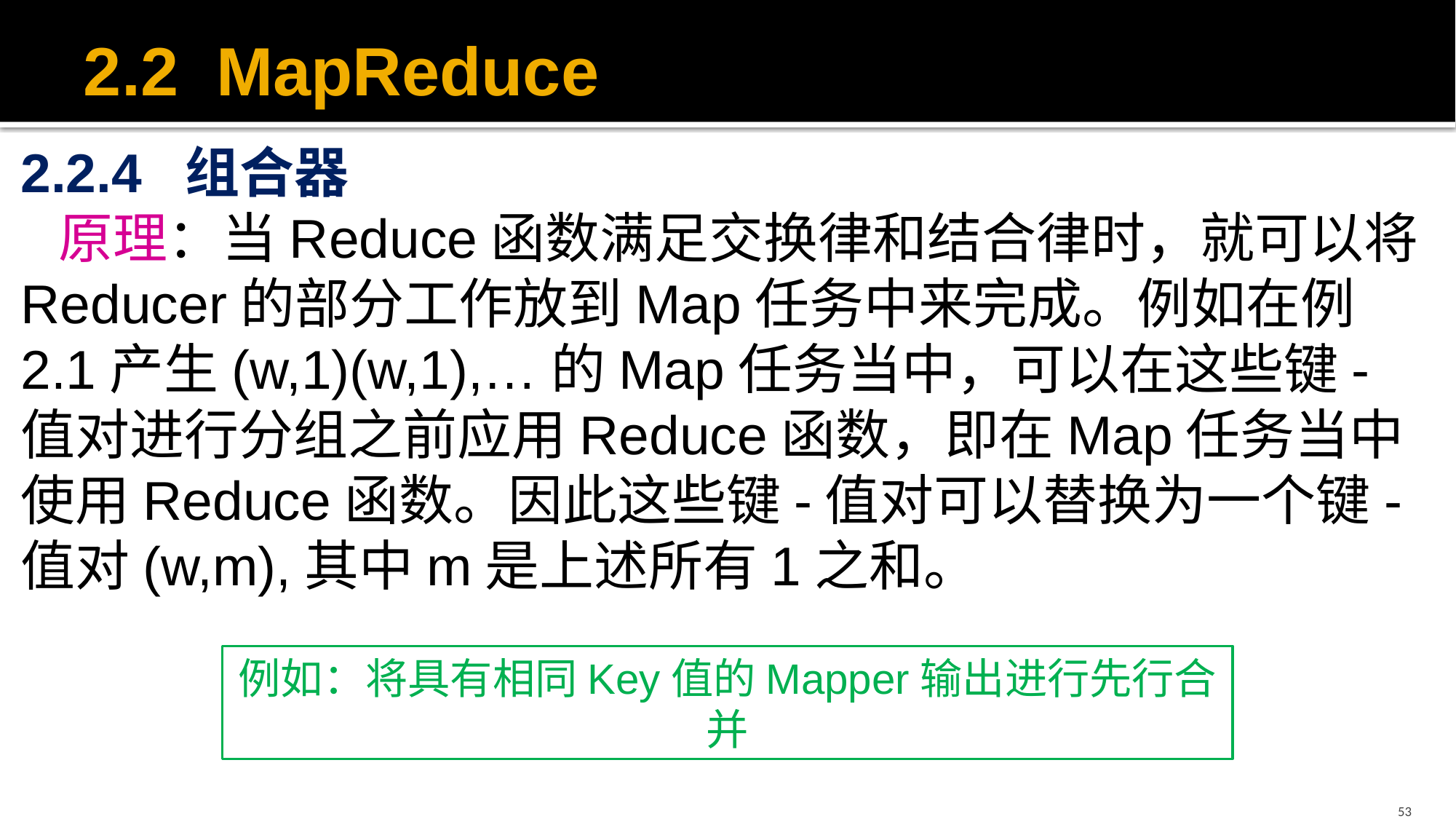

# 2.2  MapReduce
2.2.4  组合器
  原理：当Reduce函数满足交换律和结合律时，就可以将Reducer的部分工作放到Map任务中来完成。例如在例2.1产生(w,1)(w,1),…的Map任务当中，可以在这些键-值对进行分组之前应用Reduce函数，即在Map任务当中使用Reduce函数。因此这些键-值对可以替换为一个键-值对(w,m),其中m是上述所有1之和。

例如：将具有相同Key值的Mapper输出进行先行合并
53